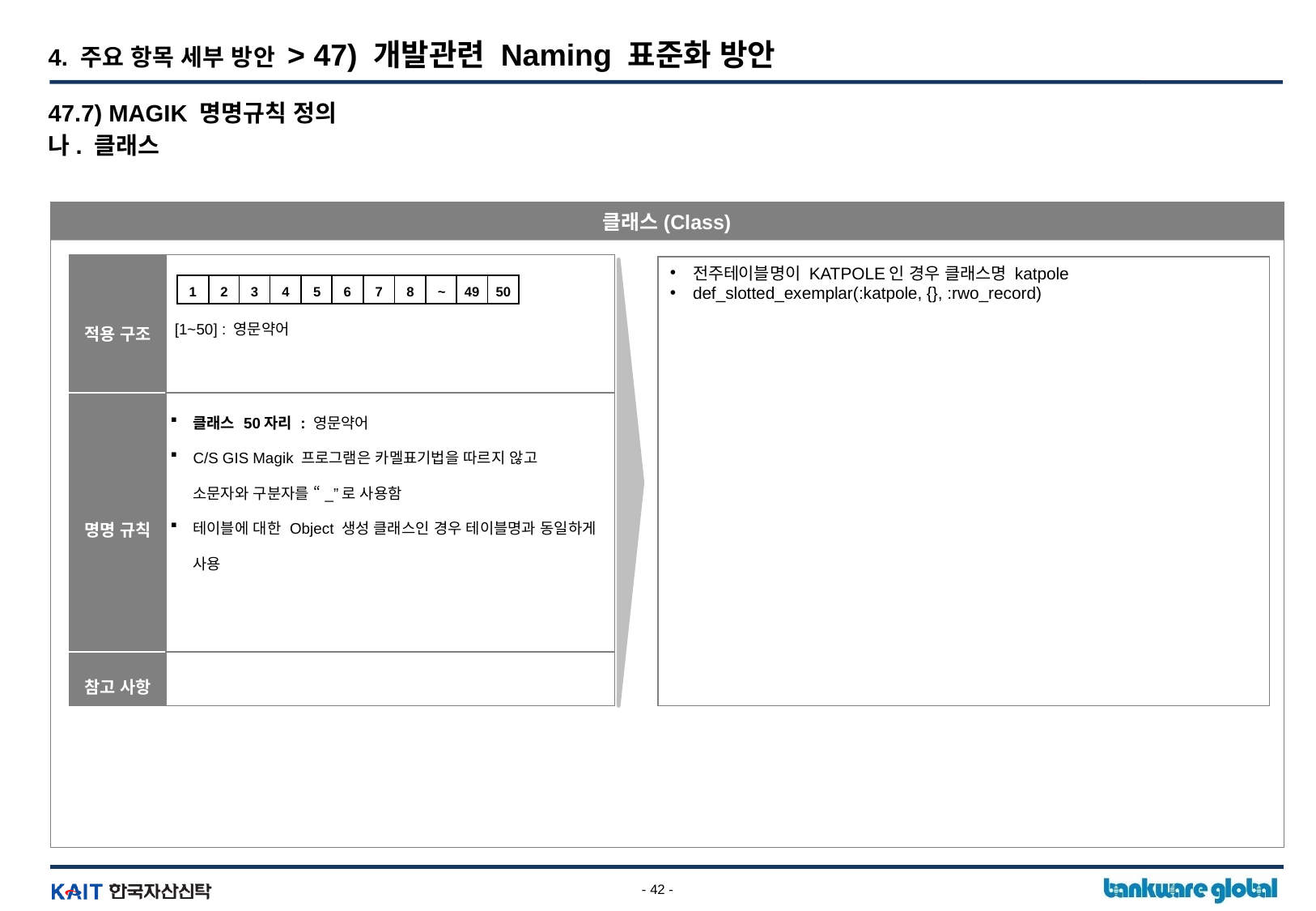

4. 주요 항목 세부 방안 > 47) 개발관련 Naming 표준화 방안
47.7) MAGIK 명명규칙 정의
나. 클래스

클래스(Class)
| 적용 구조 | [1~50] : 영문약어 |
| --- | --- |
| 명명 규칙 | 클래스 50자리 : 영문약어 C/S GIS Magik 프로그램은 카멜표기법을 따르지 않고 소문자와 구분자를 “\_”로 사용함 테이블에 대한 Object 생성 클래스인 경우 테이블명과 동일하게 사용 |
| 참고 사항 |  |
전주테이블명이 KATPOLE인 경우 클래스명 katpole
def_slotted_exemplar(:katpole, {}, :rwo_record)
1
2
3
4
5
6
7
8
~
49
50